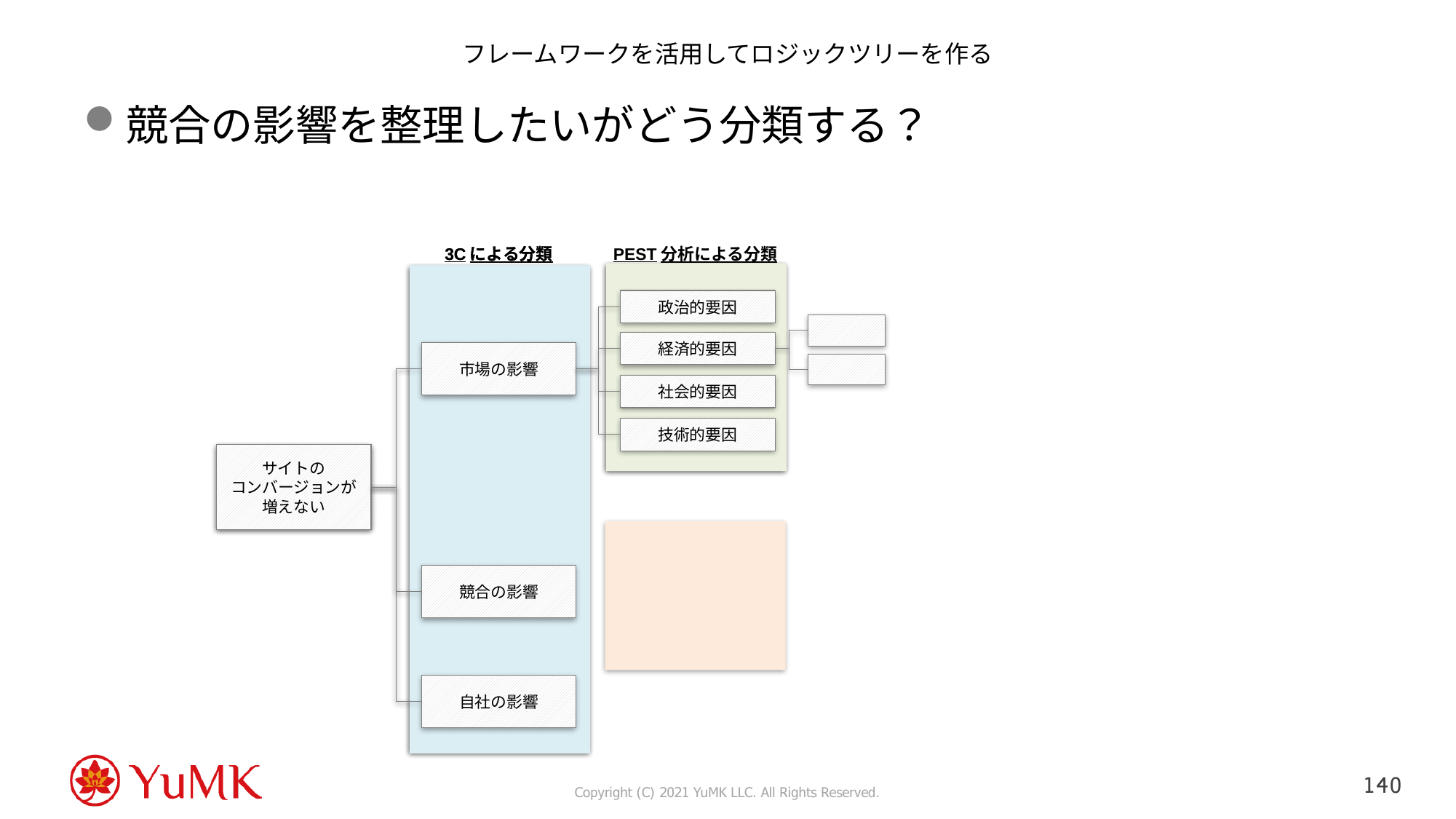

# フレームワークを活用してロジックツリーを作る
競合の影響を整理したいがどう分類する？
3Cによる分類
3Cによる分類
PEST分析による分類

政治的要因

経済的要因
市場の影響
市場の影響

社会的要因
技術的要因
サイトの
コンバージョンが増えない
サイトの
コンバージョンが増えない

競合の影響
競合の影響
自社の影響
自社の影響
140